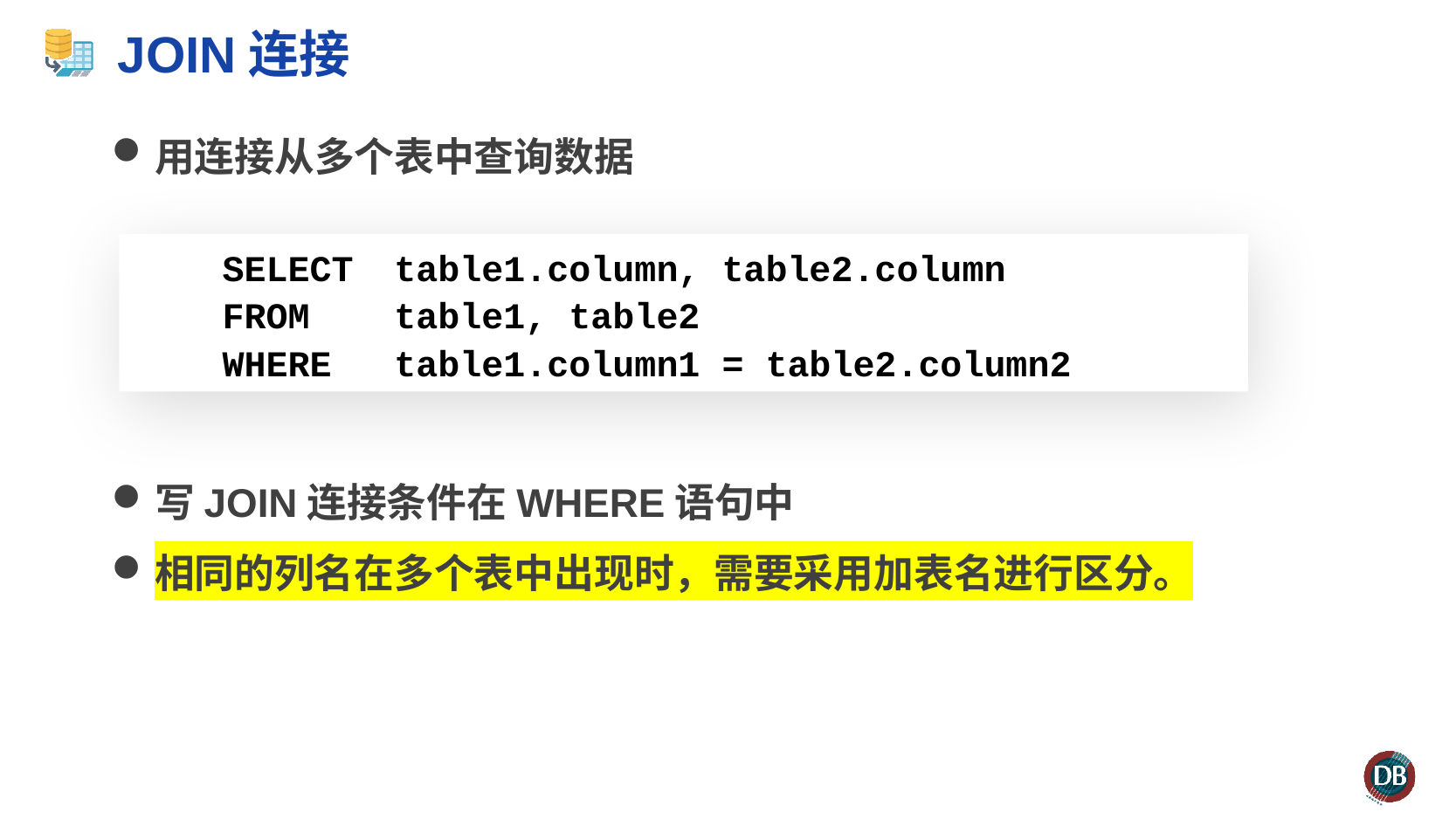

# JOIN连接
用连接从多个表中查询数据

写JOIN连接条件在WHERE语句中
相同的列名在多个表中出现时，需要采用加表名进行区分。
SELECT	table1.column, table2.column
FROM	table1, table2
WHERE	table1.column1 = table2.column2